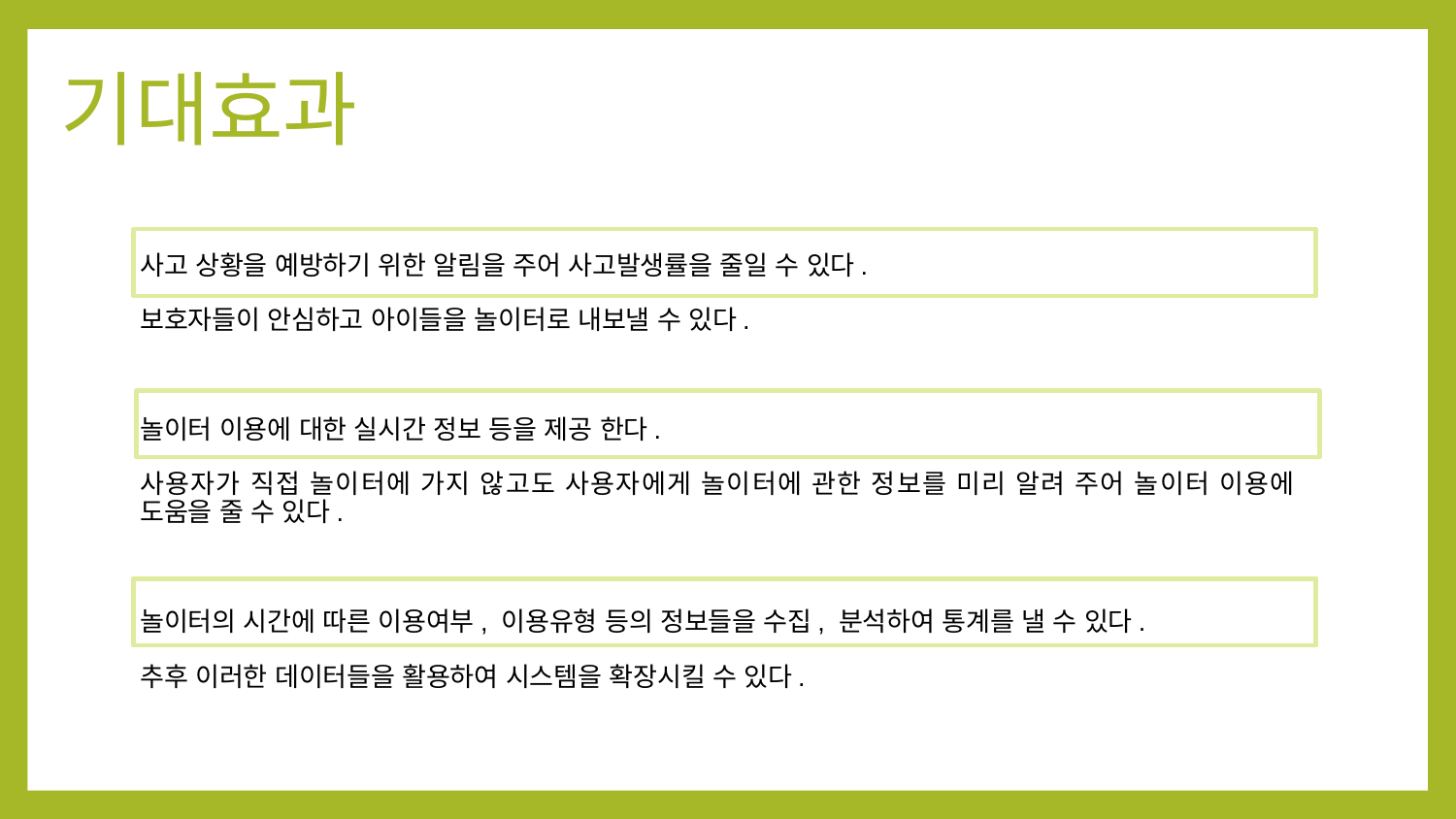

# 기대효과

사고 상황을 예방하기 위한 알림을 주어 사고발생률을 줄일 수 있다.
보호자들이 안심하고 아이들을 놀이터로 내보낼 수 있다.

놀이터 이용에 대한 실시간 정보 등을 제공 한다.
사용자가 직접 놀이터에 가지 않고도 사용자에게 놀이터에 관한 정보를 미리 알려 주어 놀이터 이용에 도움을 줄 수 있다.

놀이터의 시간에 따른 이용여부, 이용유형 등의 정보들을 수집, 분석하여 통계를 낼 수 있다.
추후 이러한 데이터들을 활용하여 시스템을 확장시킬 수 있다.